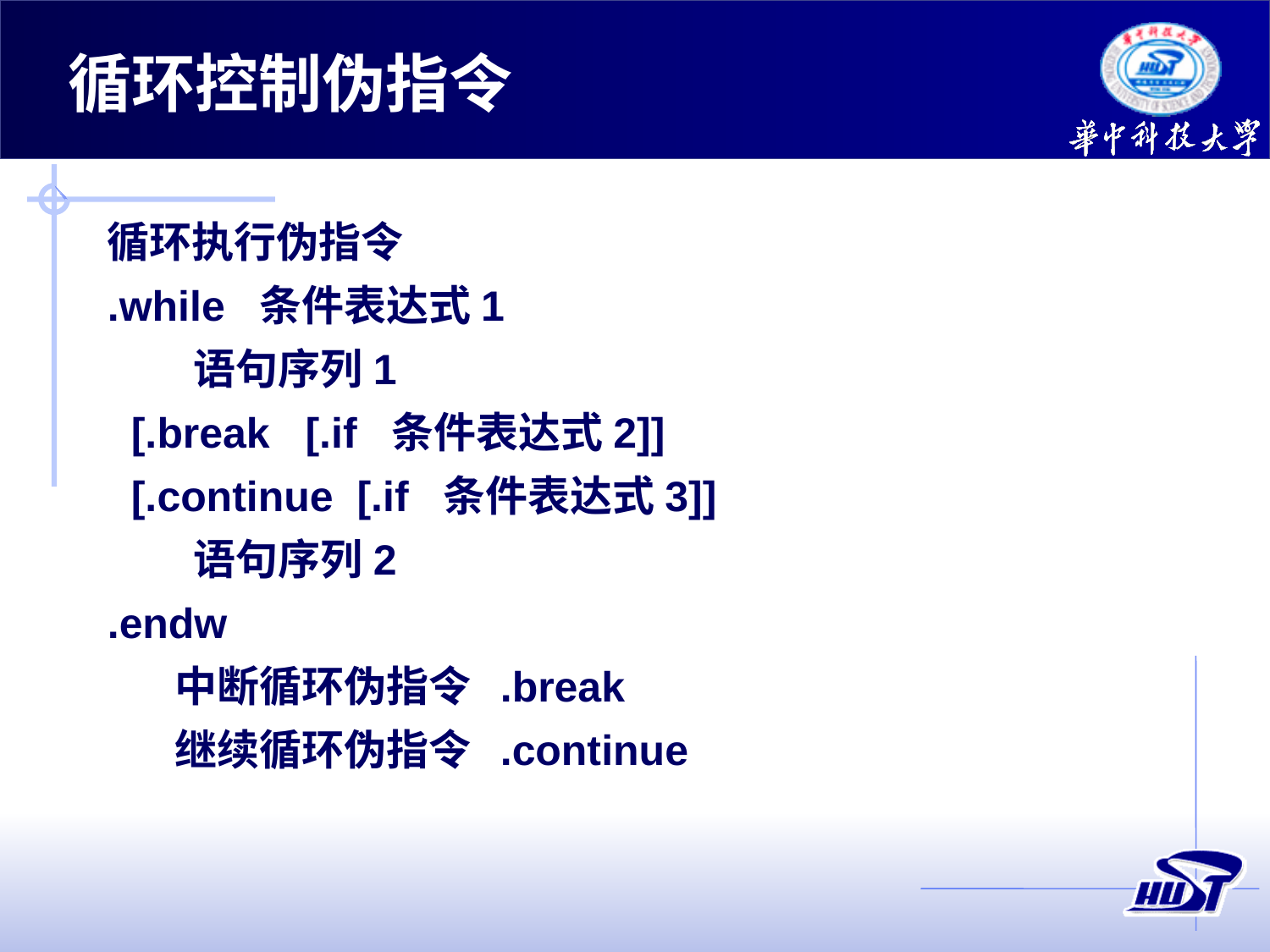

循环控制伪指令
循环执行伪指令
.while  条件表达式1
        语句序列1
  [.break   [.if  条件表达式2]]
  [.continue  [.if  条件表达式3]]
        语句序列2
.endw
      中断循环伪指令  .break
      继续循环伪指令  .continue